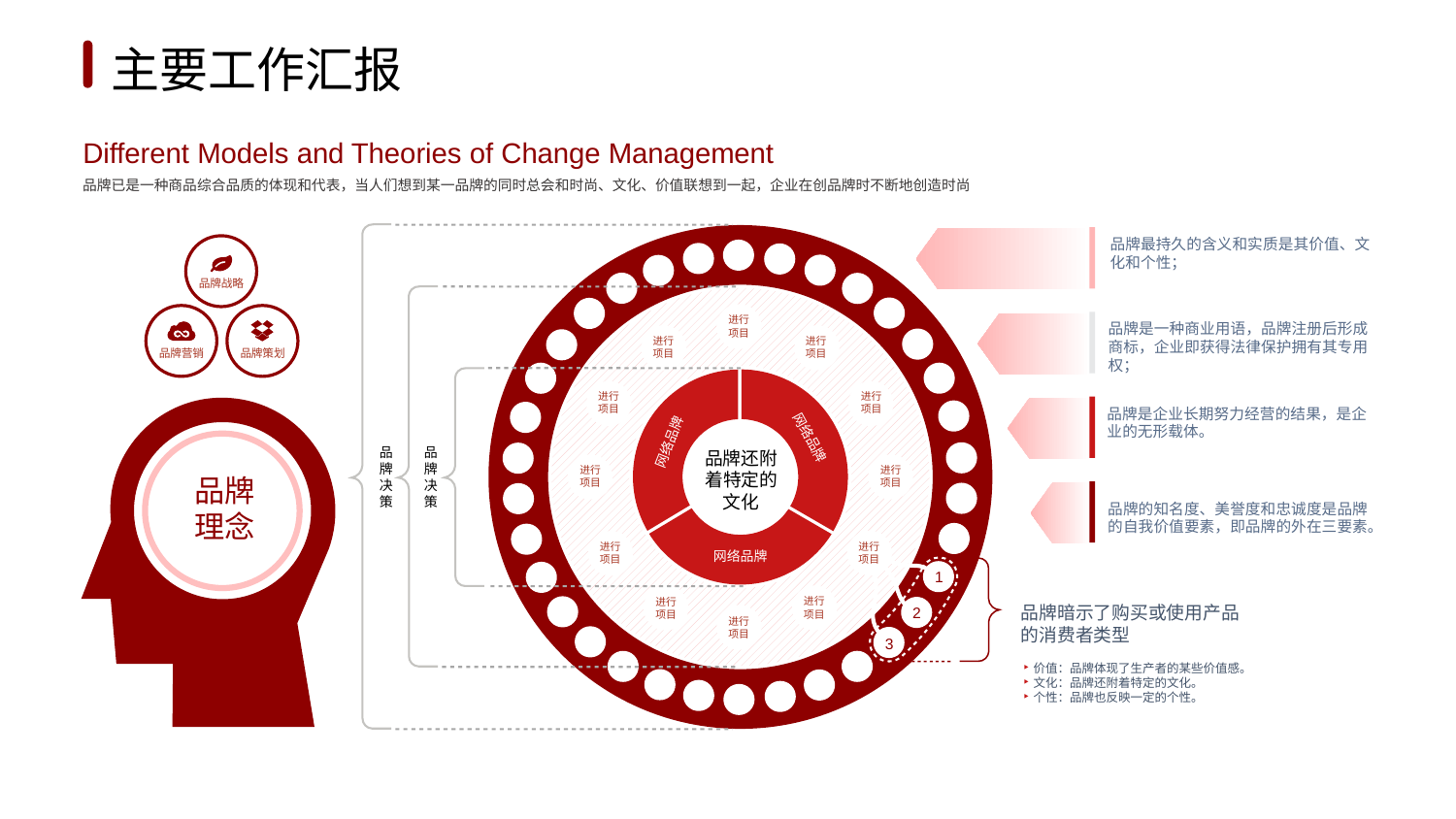

1
2
3
4
5
6
主要工作汇报

Different Models and Theories of Change Management
品牌已是一种商品综合品质的体现和代表，当人们想到某一品牌的同时总会和时尚、文化、价值联想到一起，企业在创品牌时不断地创造时尚

品牌最持久的含义和实质是其价值、文化和个性；

品牌是一种商业用语，品牌注册后形成商标，企业即获得法律保护拥有其专用权；

品牌战略

品牌营销

品牌策划

进行
项目
进行
项目
进行
项目

进行
项目
进行
项目

品牌理念
品牌是企业长期努力经营的结果，是企业的无形载体。
网络品牌
网络品牌
品牌还附着特定的文化
进行
项目
进行
项目
品牌决策
品牌决策

品牌的知名度、美誉度和忠诚度是品牌的自我价值要素，即品牌的外在三要素。

进行
项目
进行
项目
网络品牌

1

进行
项目
进行
项目
品牌暗示了购买或使用产品的消费者类型
2
进行
项目
3
价值：品牌体现了生产者的某些价值感。
文化：品牌还附着特定的文化。
个性：品牌也反映一定的个性。